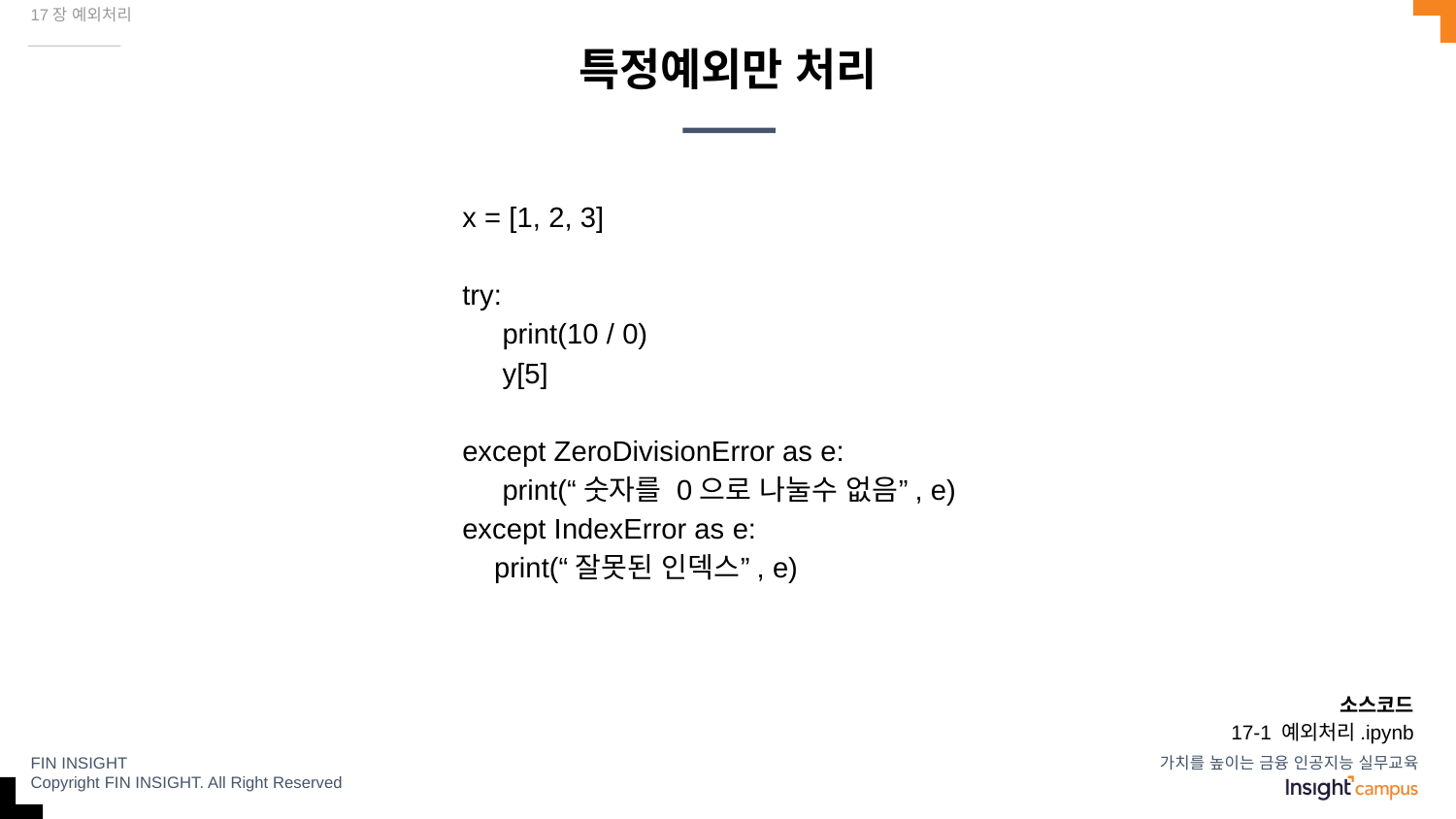

17장 예외처리
# 특정예외만 처리
x = [1, 2, 3]

try:
     print(10 / 0)
     y[5]

except ZeroDivisionError as e:
     print(“숫자를 0으로 나눌수 없음”, e)
except IndexError as e:
    print(“잘못된 인덱스”, e)

소스코드
17-1 예외처리.ipynb